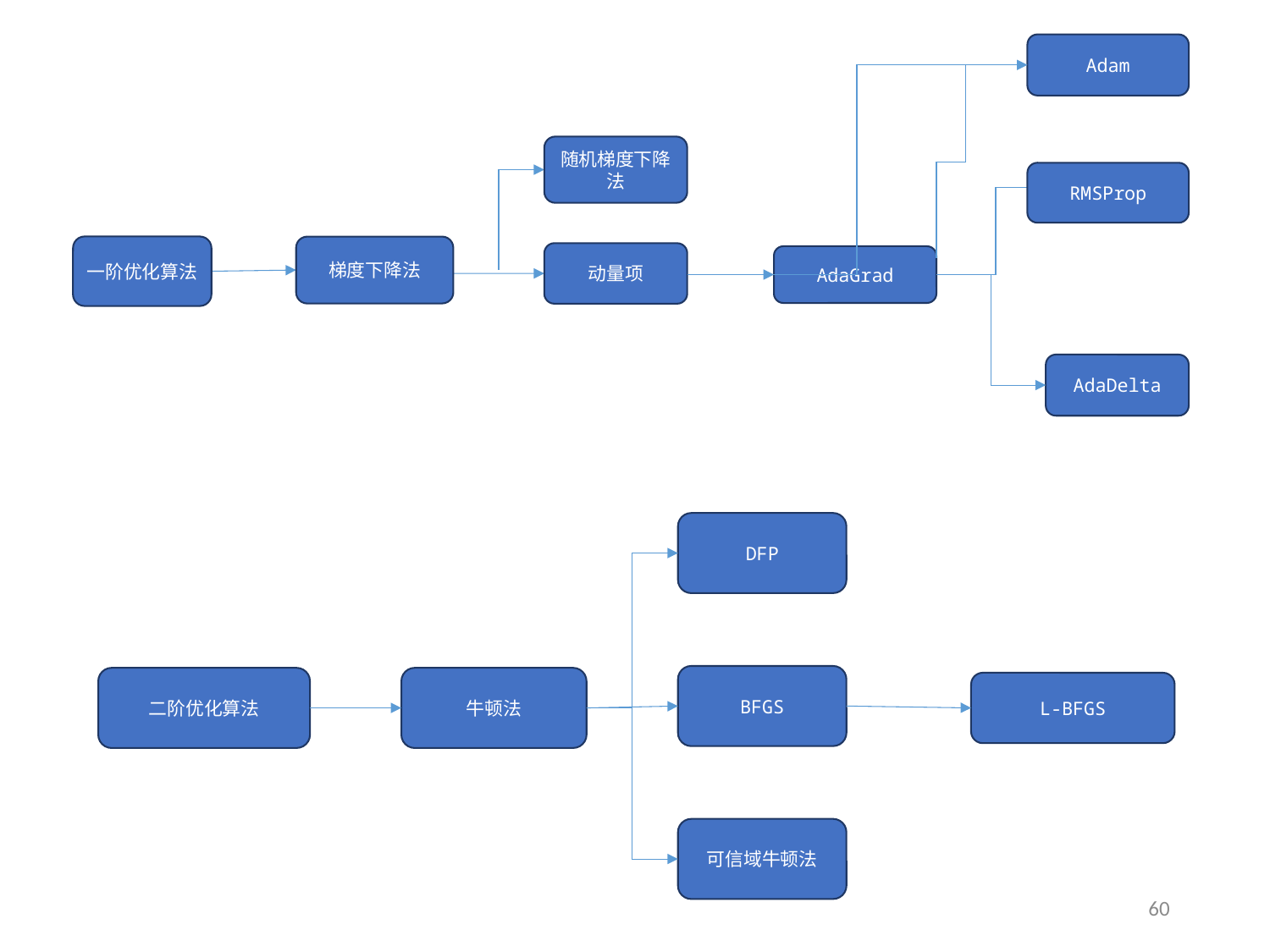

Adam
随机梯度下降法
RMSProp
一阶优化算法
梯度下降法
动量项
AdaGrad
AdaDelta

DFP
BFGS
二阶优化算法
牛顿法
L-BFGS
可信域牛顿法
60